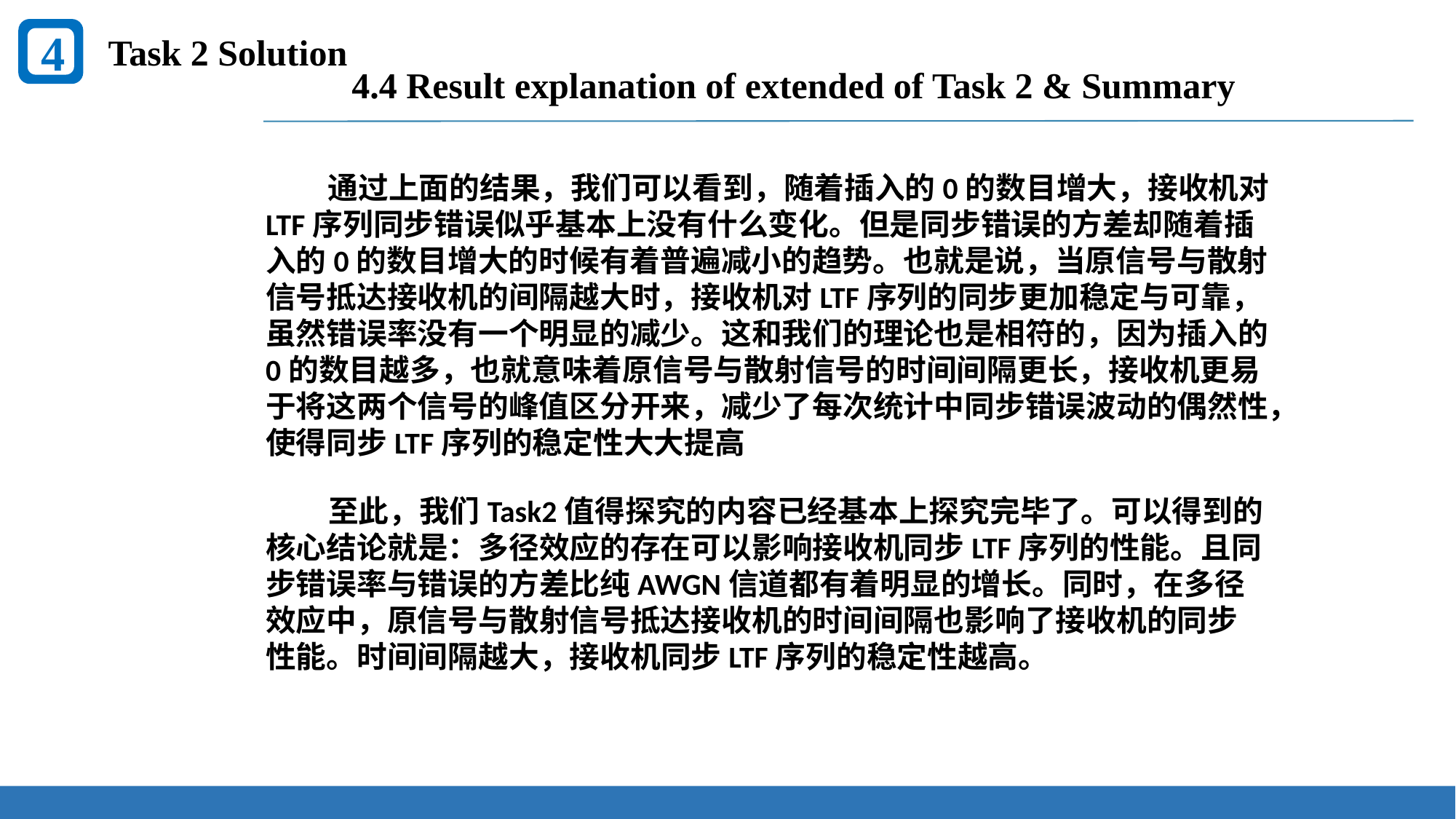

4
Task 2 Solution
4.4 Result explanation of extended of Task 2 & Summary

         通过上面的结果，我们可以看到，随着插入的0的数目增大，接收机对LTF序列同步错误似乎基本上没有什么变化。但是同步错误的方差却随着插入的0的数目增大的时候有着普遍减小的趋势。也就是说，当原信号与散射信号抵达接收机的间隔越大时，接收机对LTF序列的同步更加稳定与可靠，虽然错误率没有一个明显的减少。这和我们的理论也是相符的，因为插入的0的数目越多，也就意味着原信号与散射信号的时间间隔更长，接收机更易于将这两个信号的峰值区分开来，减少了每次统计中同步错误波动的偶然性，使得同步LTF序列的稳定性大大提高
        至此，我们Task2值得探究的内容已经基本上探究完毕了。可以得到的核心结论就是：多径效应的存在可以影响接收机同步LTF序列的性能。且同步错误率与错误的方差比纯AWGN信道都有着明显的增长。同时，在多径效应中，原信号与散射信号抵达接收机的时间间隔也影响了接收机的同步性能。时间间隔越大，接收机同步LTF序列的稳定性越高。